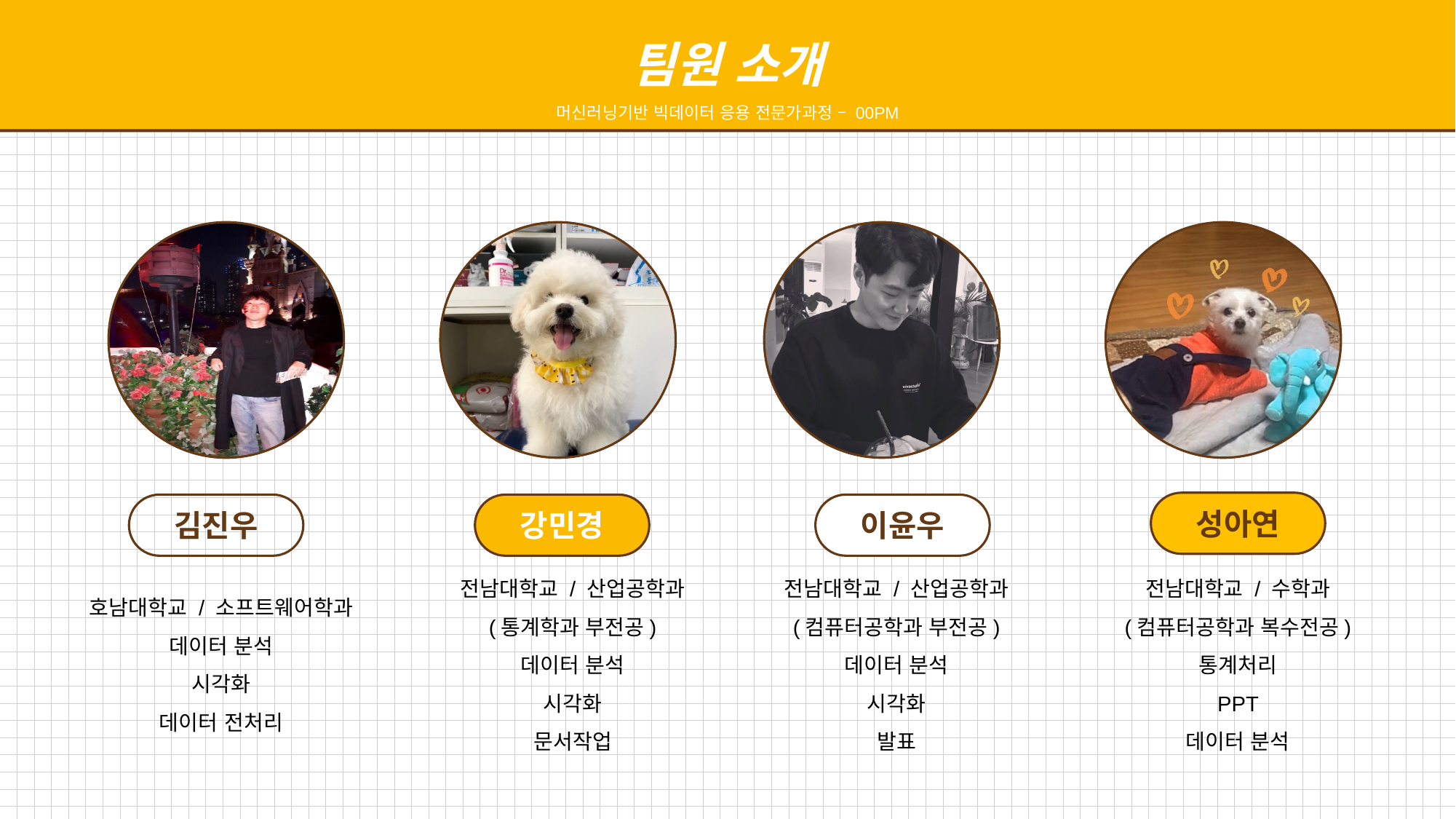

팀원 소개
머신러닝기반 빅데이터 응용 전문가과정 – 00PM

성아연
김진우
이윤우
강민경
호남대학교 / 소프트웨어학과
데이터 분석
시각화
데이터 전처리
전남대학교 / 산업공학과
(통계학과 부전공)
데이터 분석
시각화
문서작업
전남대학교 / 산업공학과
(컴퓨터공학과 부전공)
데이터 분석
시각화
발표
전남대학교 / 수학과
(컴퓨터공학과 복수전공)
통계처리
PPT
데이터 분석